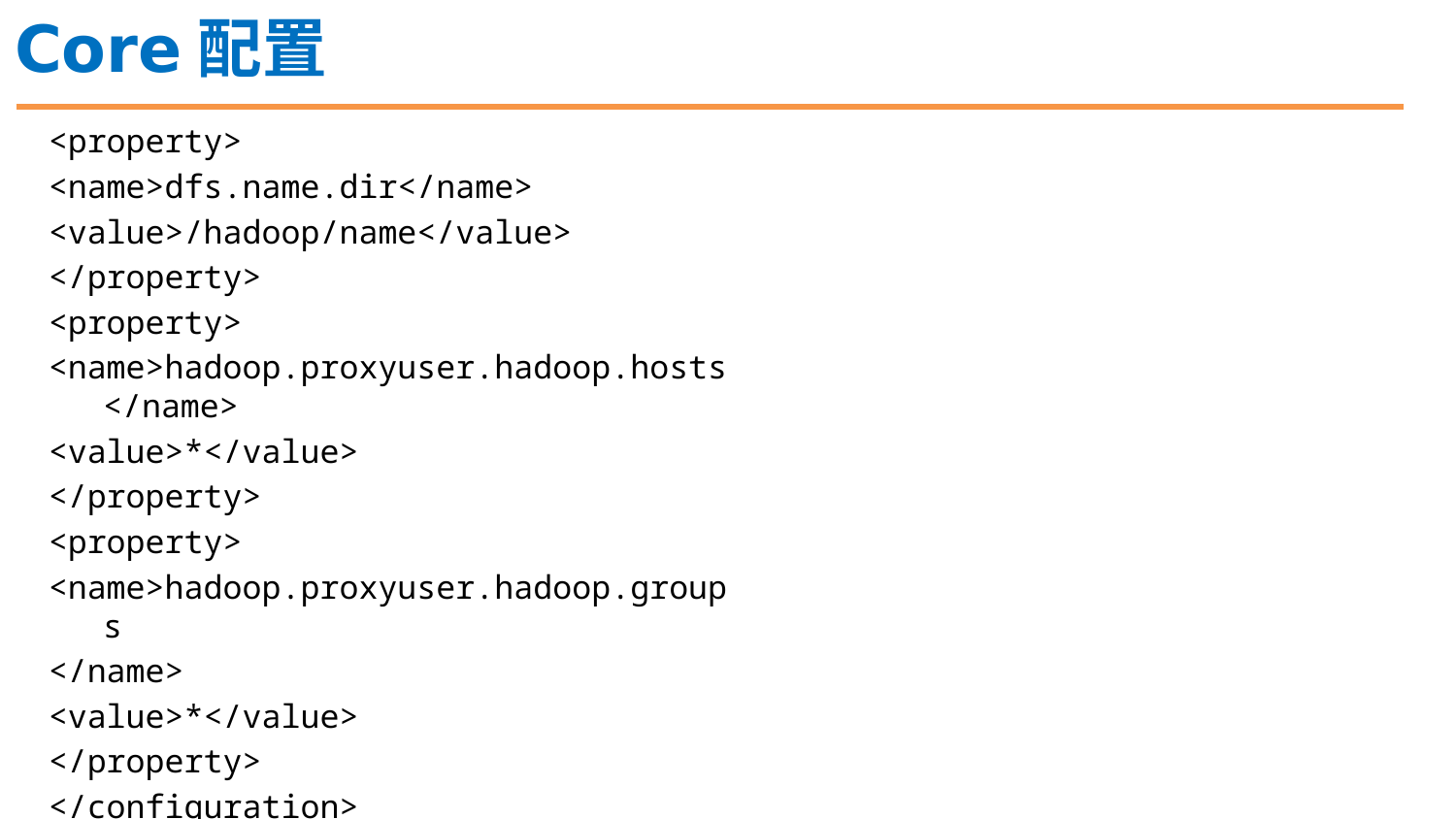

Core配置
<property>
<name>dfs.name.dir</name>
<value>/hadoop/name</value>
</property>
<property>
<name>hadoop.proxyuser.hadoop.hosts</name>
<value>*</value>
</property>
<property>
<name>hadoop.proxyuser.hadoop.groups
</name>
<value>*</value>
</property>
</configuration>